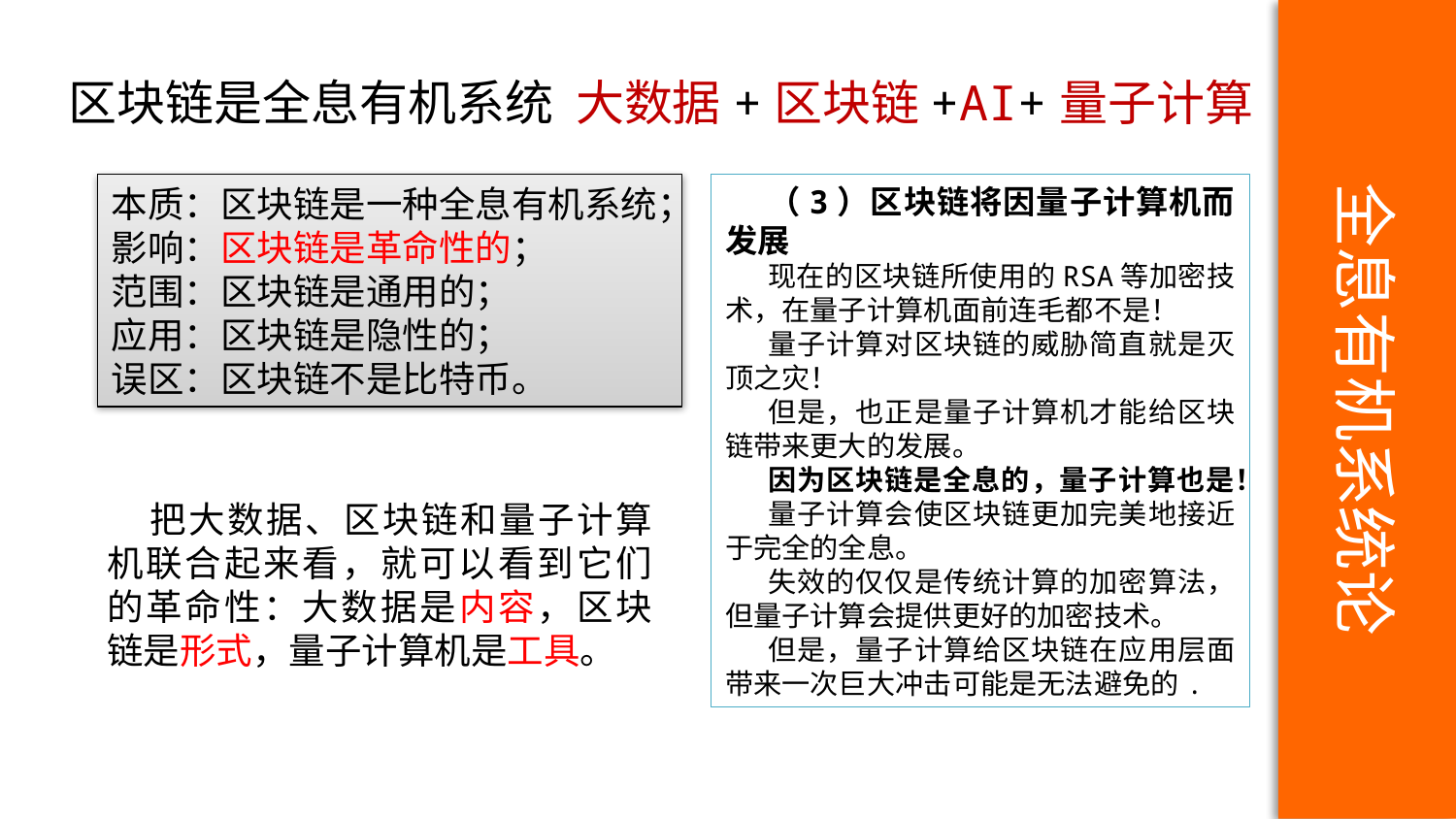

全息有机系统论
区块链是全息有机系统  大数据+区块链+AI+量子计算
本质：区块链是一种全息有机系统；
影响：区块链是革命性的；
范围：区块链是通用的；
应用：区块链是隐性的；
误区：区块链不是比特币。
（3）区块链将因量子计算机而发展
现在的区块链所使用的RSA等加密技术，在量子计算机面前连毛都不是！
量子计算对区块链的威胁简直就是灭顶之灾！
但是，也正是量子计算机才能给区块链带来更大的发展。
因为区块链是全息的，量子计算也是！
量子计算会使区块链更加完美地接近于完全的全息。
失效的仅仅是传统计算的加密算法，但量子计算会提供更好的加密技术。
但是，量子计算给区块链在应用层面带来一次巨大冲击可能是无法避免的.
把大数据、区块链和量子计算机联合起来看，就可以看到它们的革命性：大数据是内容，区块链是形式，量子计算机是工具。